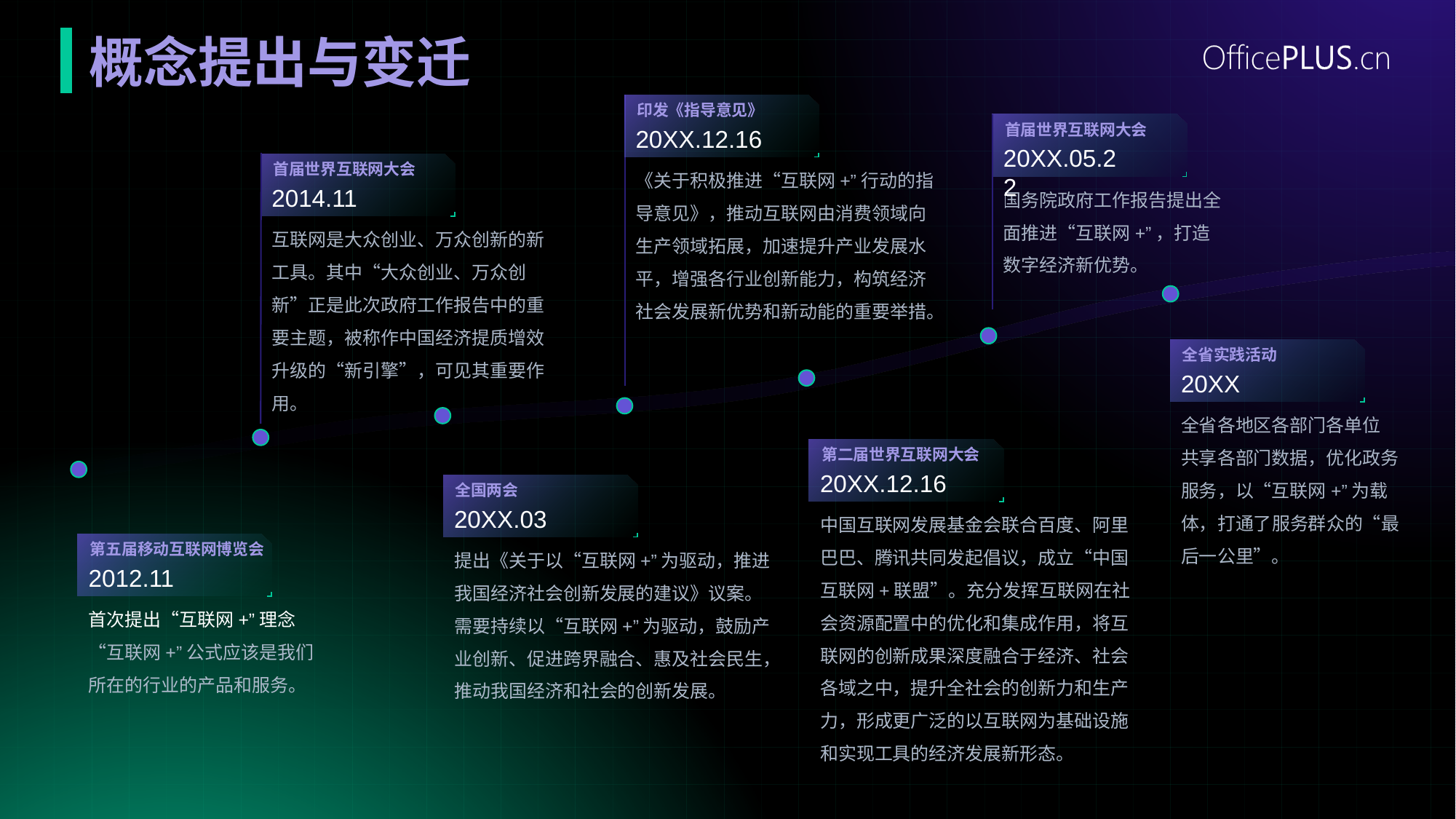

# 概念提出与变迁

印发《指导意见》

首届世界互联网大会
20XX.12.16
20XX.05.22

《关于积极推进“互联网+”行动的指导意见》，推动互联网由消费领域向生产领域拓展，加速提升产业发展水平，增强各行业创新能力，构筑经济社会发展新优势和新动能的重要举措。

首届世界互联网大会

国务院政府工作报告提出全面推进“互联网+”，打造数字经济新优势。
2014.11

互联网是大众创业、万众创新的新工具。其中“大众创业、万众创新”正是此次政府工作报告中的重要主题，被称作中国经济提质增效升级的“新引擎”，可见其重要作用。

全省实践活动
20XX

全省各地区各部门各单位
共享各部门数据，优化政务服务，以“互联网+”为载体，打通了服务群众的“最后一公里”。

第二届世界互联网大会

20XX.12.16

全国两会

中国互联网发展基金会联合百度、阿里巴巴、腾讯共同发起倡议，成立“中国互联网+联盟”。充分发挥互联网在社会资源配置中的优化和集成作用，将互联网的创新成果深度融合于经济、社会各域之中，提升全社会的创新力和生产力，形成更广泛的以互联网为基础设施和实现工具的经济发展新形态。
20XX.03

提出《关于以“互联网+”为驱动，推进我国经济社会创新发展的建议》议案。
需要持续以“互联网+”为驱动，鼓励产业创新、促进跨界融合、惠及社会民生，推动我国经济和社会的创新发展。

第五届移动互联网博览会
2012.11

首次提出“互联网+”理念“互联网+”公式应该是我们所在的行业的产品和服务。